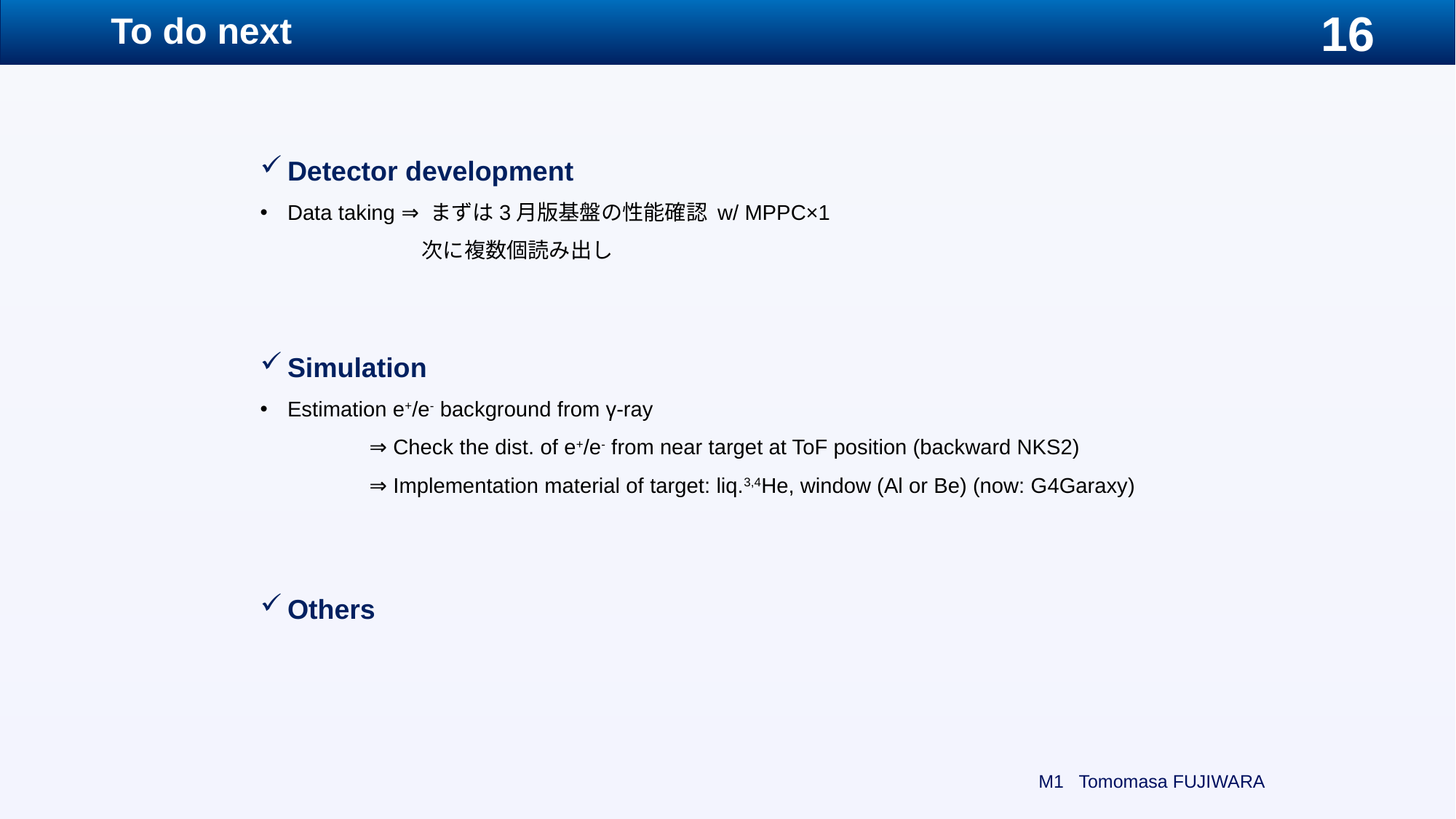

# To do next
Detector development
Data taking ⇒ まずは3月版基盤の性能確認 w/ MPPC×1
	          次に複数個読み出し

Simulation
Estimation e+/e- background from γ-ray
	⇒ Check the dist. of e+/e- from near target at ToF position (backward NKS2)
	⇒ Implementation material of target: liq.3,4He, window (Al or Be) (now: G4Garaxy)

Others